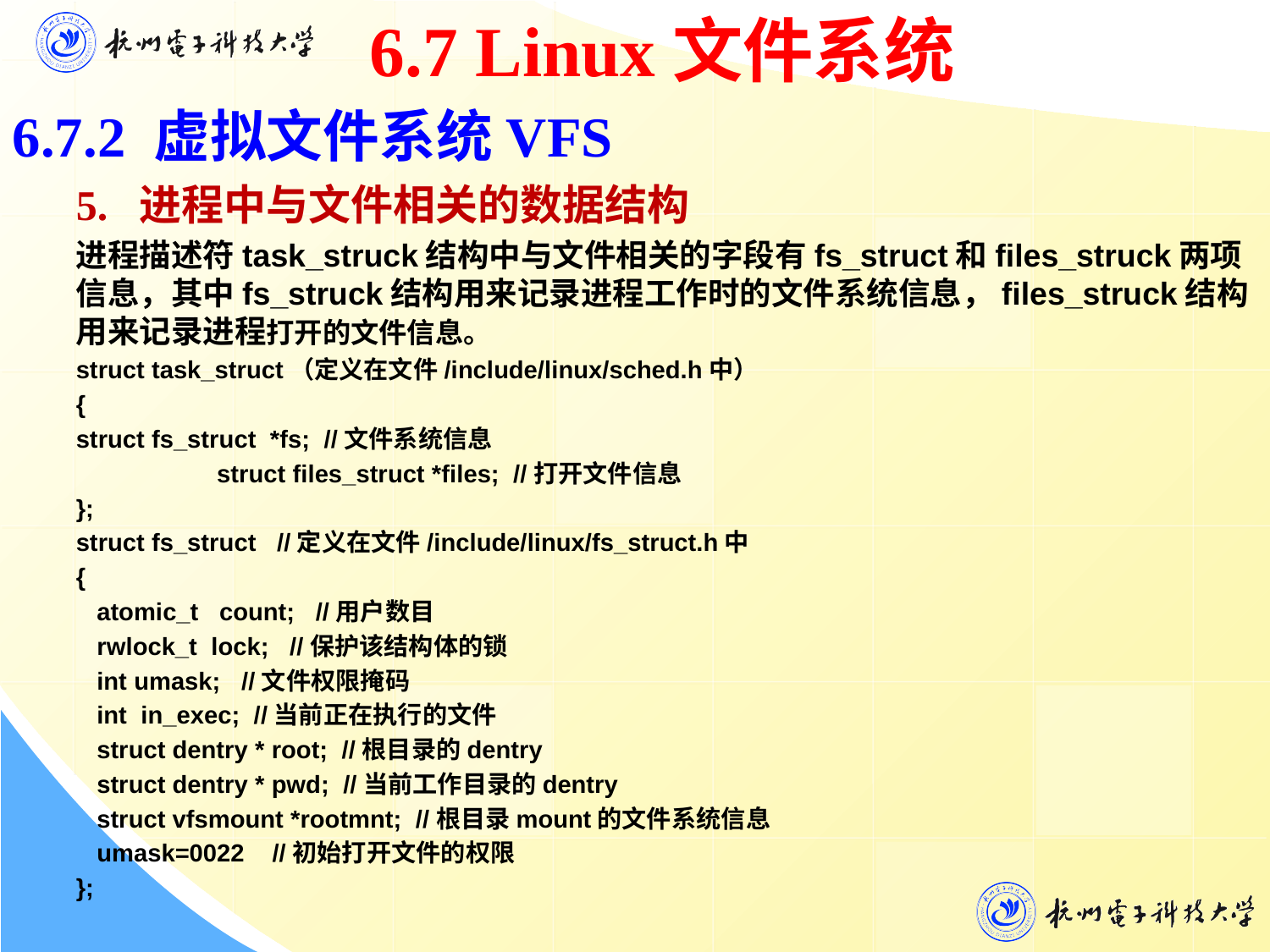

6.7 Linux文件系统
6.7.2 虚拟文件系统VFS
      5.  进程中与文件相关的数据结构
进程描述符task_struck结构中与文件相关的字段有fs_struct和files_struck两项信息，其中fs_struck结构用来记录进程工作时的文件系统信息，files_struck结构用来记录进程打开的文件信息。
struct task_struct（定义在文件/include/linux/sched.h中）
{
struct fs_struct  *fs;  //文件系统信息
	  struct files_struct *files;  //打开文件信息
};
struct fs_struct   //定义在文件/include/linux/fs_struct.h中
{
   atomic_t   count;   //用户数目
   rwlock_t  lock;   //保护该结构体的锁
   int umask;   //文件权限掩码
   int  in_exec;  //当前正在执行的文件
   struct dentry * root;  //根目录的dentry
   struct dentry * pwd;  //当前工作目录的dentry
   struct vfsmount *rootmnt;  //根目录mount的文件系统信息
   umask=0022    //初始打开文件的权限
};